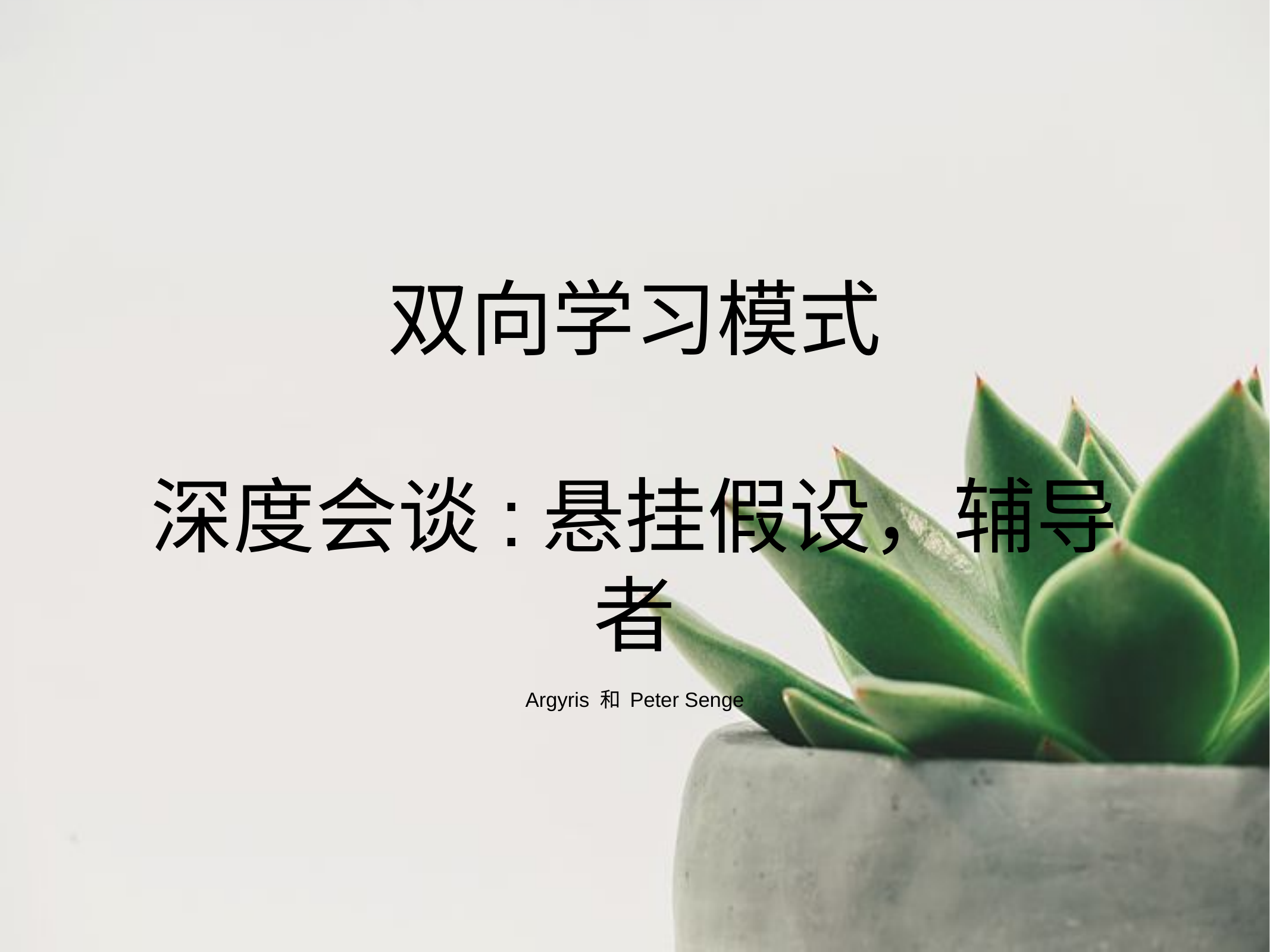

# 双向学习模式

深度会谈:悬挂假设，辅导者

Argyris 和 Peter Senge